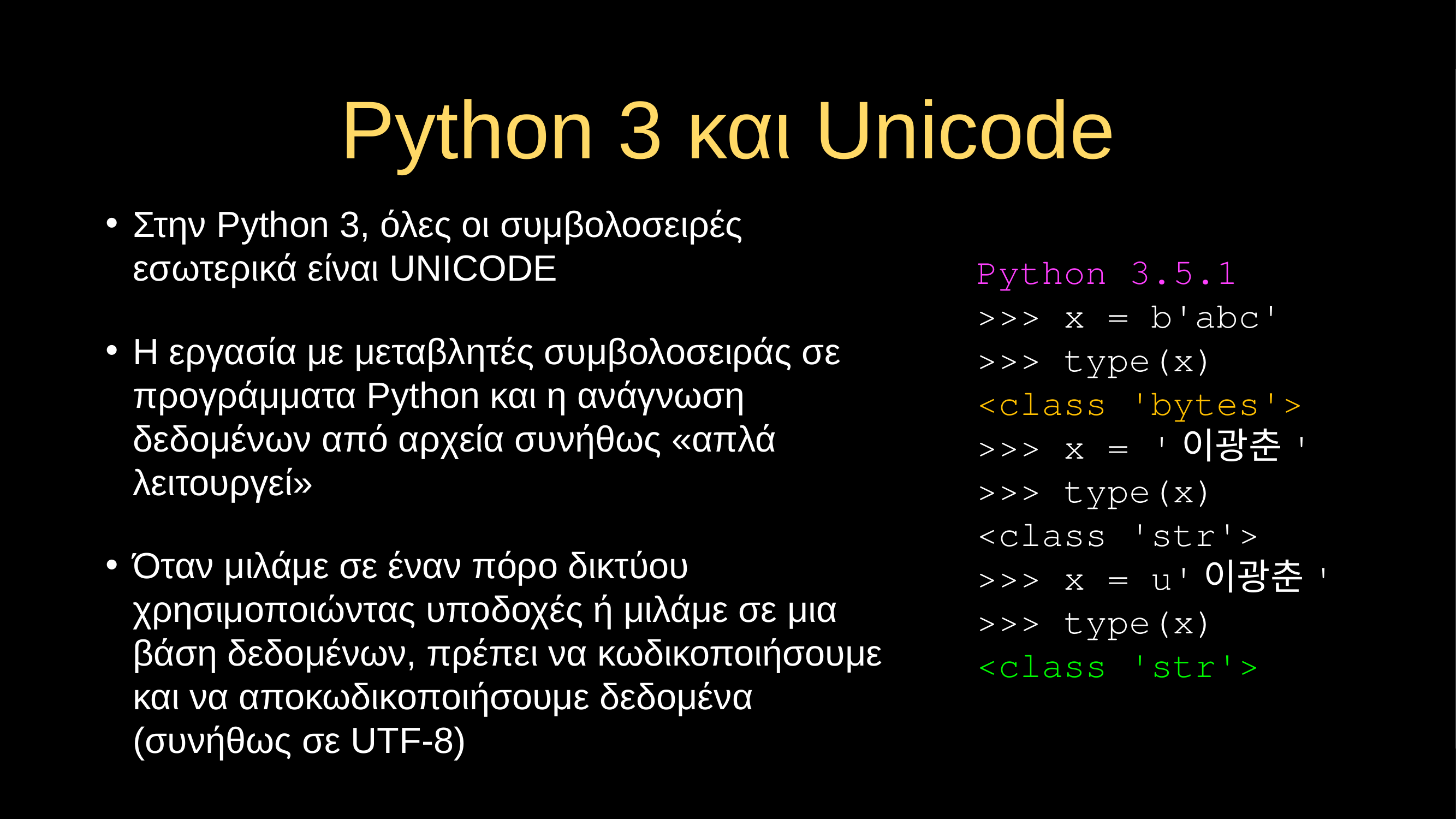

# Python 3 και Unicode
Στην Python 3, όλες οι συμβολοσειρές εσωτερικά είναι UNICODE
Η εργασία με μεταβλητές συμβολοσειράς σε προγράμματα Python και η ανάγνωση δεδομένων από αρχεία συνήθως «απλά λειτουργεί»
Όταν μιλάμε σε έναν πόρο δικτύου χρησιμοποιώντας υποδοχές ή μιλάμε σε μια βάση δεδομένων, πρέπει να κωδικοποιήσουμε και να αποκωδικοποιήσουμε δεδομένα (συνήθως σε UTF-8)
Python 3.5.1
>>> x = b'abc'
>>> type(x)
<class 'bytes'>
>>> x = '이광춘'
>>> type(x)
<class 'str'>
>>> x = u'이광춘'
>>> type(x)
<class 'str'>